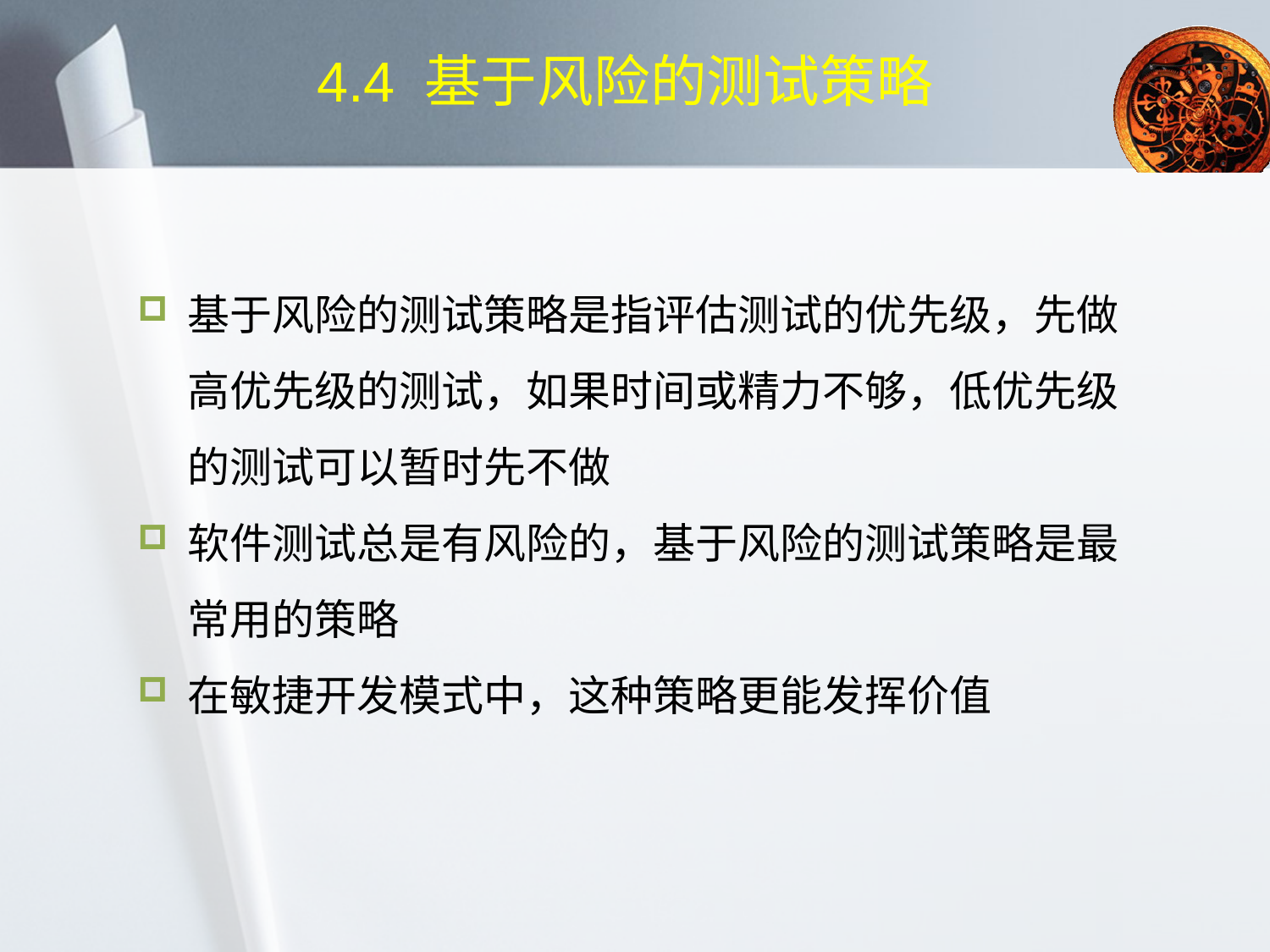

# 4.4 基于风险的测试策略
基于风险的测试策略是指评估测试的优先级，先做高优先级的测试，如果时间或精力不够，低优先级的测试可以暂时先不做
软件测试总是有风险的，基于风险的测试策略是最常用的策略
在敏捷开发模式中，这种策略更能发挥价值